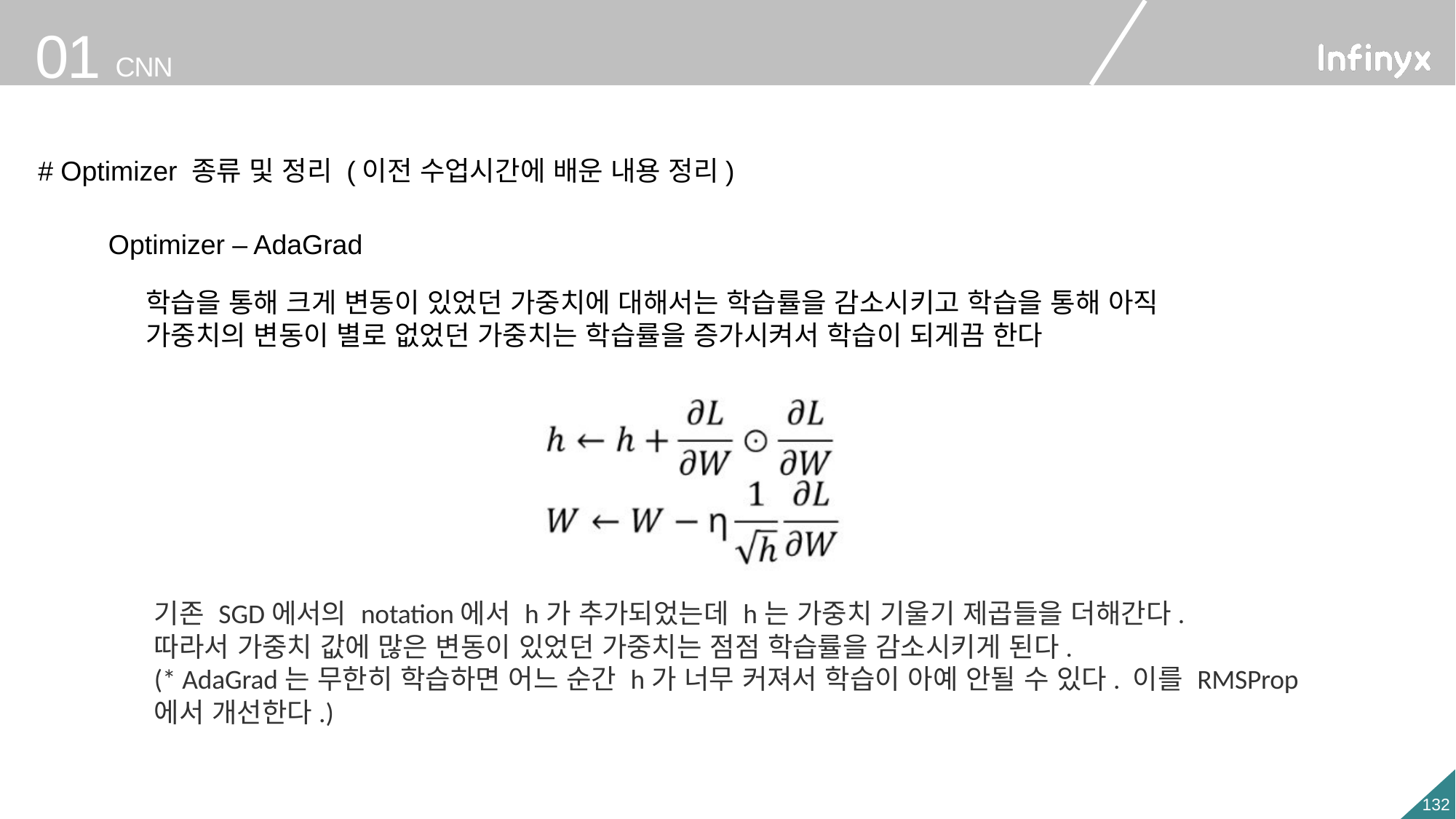

# Optimizer 종류 및 정리 (이전 수업시간에 배운 내용 정리)
Optimizer – AdaGrad
학습을 통해 크게 변동이 있었던 가중치에 대해서는 학습률을 감소시키고 학습을 통해 아직
가중치의 변동이 별로 없었던 가중치는 학습률을 증가시켜서 학습이 되게끔 한다

기존 SGD에서의 notation에서 h가 추가되었는데 h는 가중치 기울기 제곱들을 더해간다.
따라서 가중치 값에 많은 변동이 있었던 가중치는 점점 학습률을 감소시키게 된다.
(* AdaGrad는 무한히 학습하면 어느 순간 h가 너무 커져서 학습이 아예 안될 수 있다. 이를 RMSProp
에서 개선한다.)